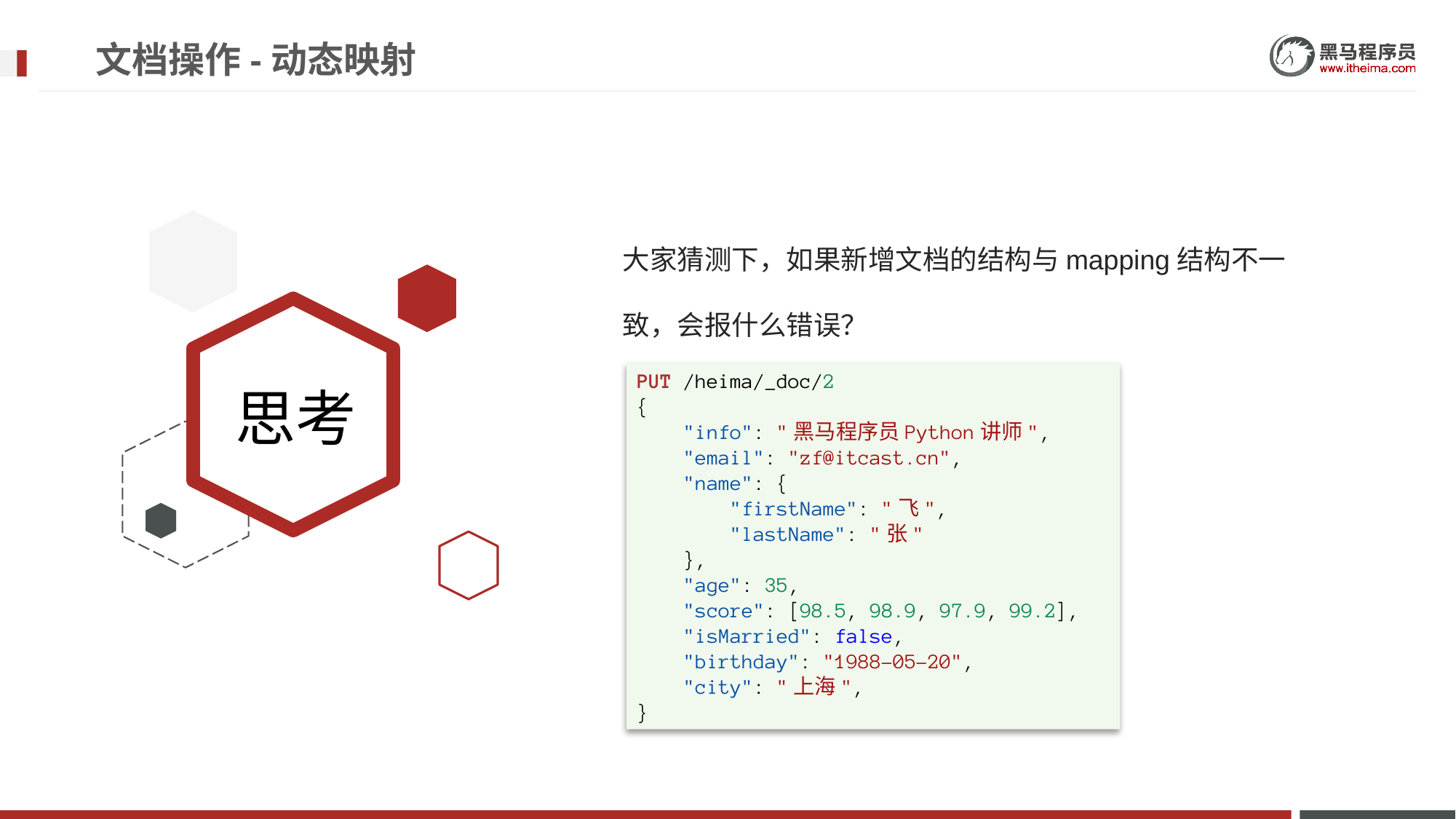

# 文档操作-动态映射
大家猜测下，如果新增文档的结构与mapping结构不一致，会报什么错误？

PUT /heima/_doc/2
{
    "info": "黑马程序员Python讲师",
    "email": "zf@itcast.cn",
    "name": {
        "firstName": "飞",
        "lastName": "张"
    },
    "age": 35,
    "score": [98.5, 98.9, 97.9, 99.2],
    "isMarried": false,
    "birthday": "1988-05-20",
    "city": "上海",
}